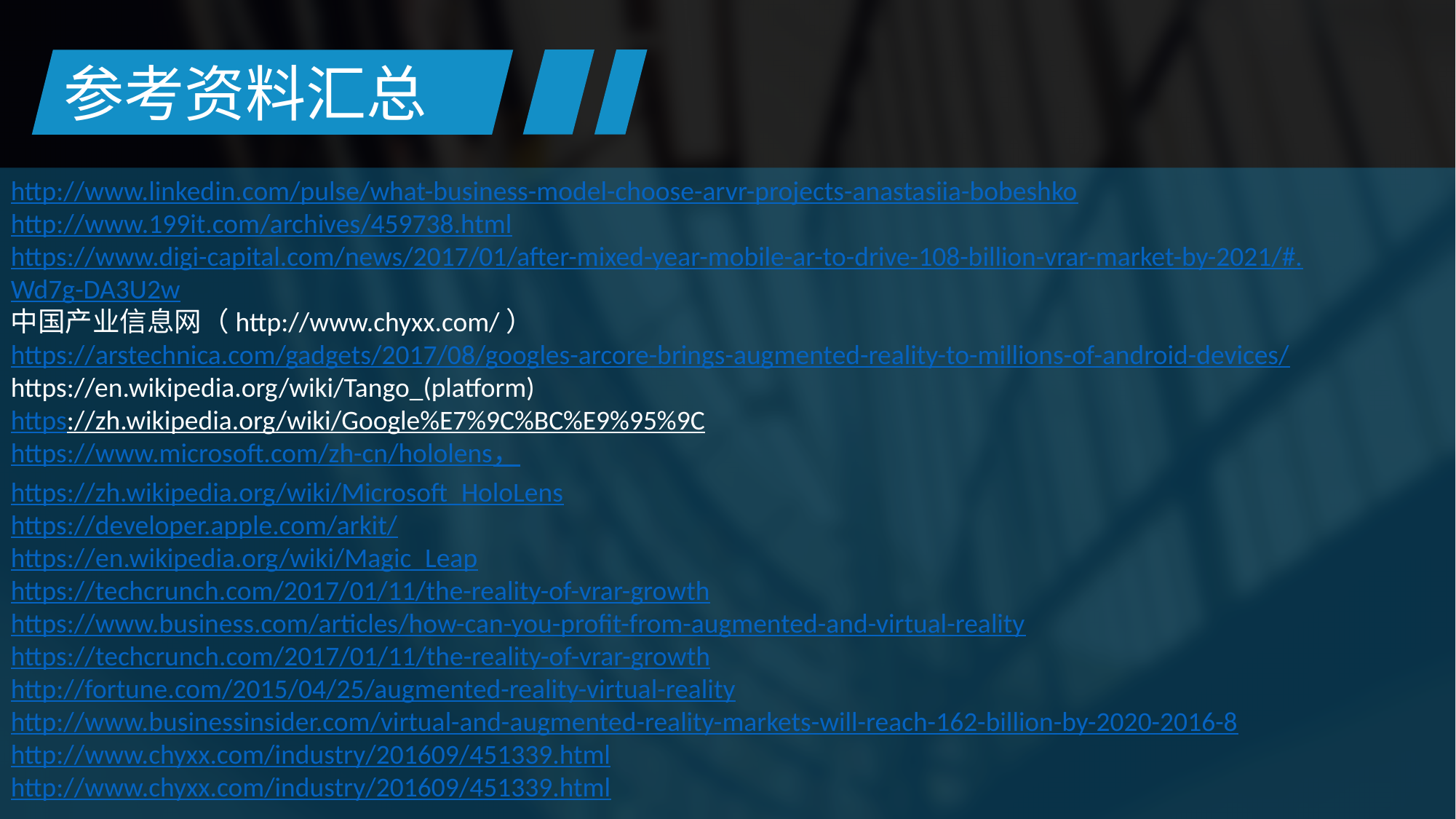

参考资料汇总
http://www.linkedin.com/pulse/what-business-model-choose-arvr-projects-anastasiia-bobeshko
http://www.199it.com/archives/459738.html
https://www.digi-capital.com/news/2017/01/after-mixed-year-mobile-ar-to-drive-108-billion-vrar-market-by-2021/#.Wd7g-DA3U2w
中国产业信息网（http://www.chyxx.com/）
https://arstechnica.com/gadgets/2017/08/googles-arcore-brings-augmented-reality-to-millions-of-android-devices/
https://en.wikipedia.org/wiki/Tango_(platform)
https://zh.wikipedia.org/wiki/Google%E7%9C%BC%E9%95%9C
https://www.microsoft.com/zh-cn/hololens，
https://zh.wikipedia.org/wiki/Microsoft_HoloLens
https://developer.apple.com/arkit/
https://en.wikipedia.org/wiki/Magic_Leap
https://techcrunch.com/2017/01/11/the-reality-of-vrar-growth
https://www.business.com/articles/how-can-you-profit-from-augmented-and-virtual-reality
https://techcrunch.com/2017/01/11/the-reality-of-vrar-growth
http://fortune.com/2015/04/25/augmented-reality-virtual-reality
http://www.businessinsider.com/virtual-and-augmented-reality-markets-will-reach-162-billion-by-2020-2016-8
http://www.chyxx.com/industry/201609/451339.html
http://www.chyxx.com/industry/201609/451339.html